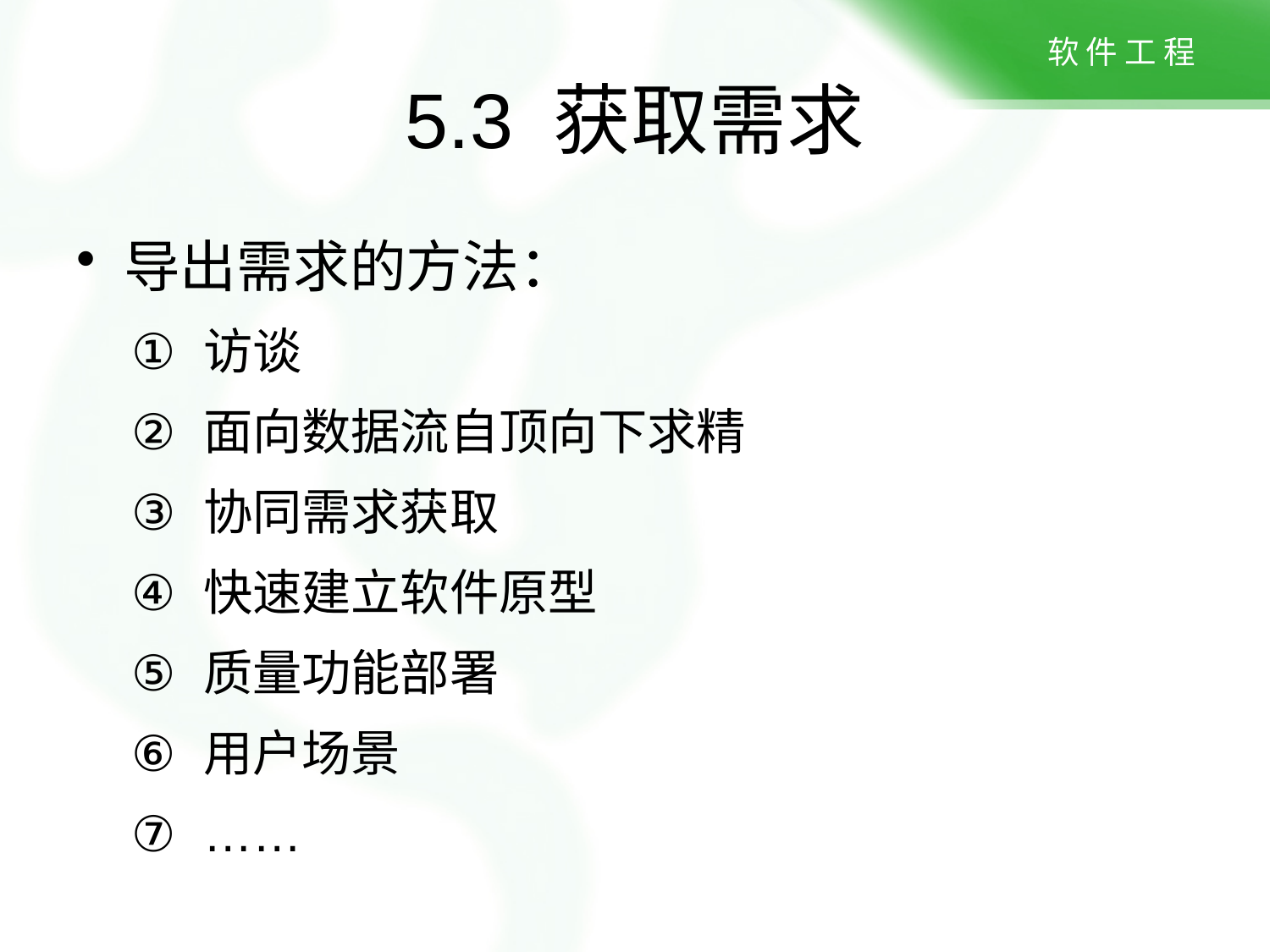

# 5.3 获取需求
导出需求的方法：
访谈
面向数据流自顶向下求精
协同需求获取
快速建立软件原型
质量功能部署
用户场景
……